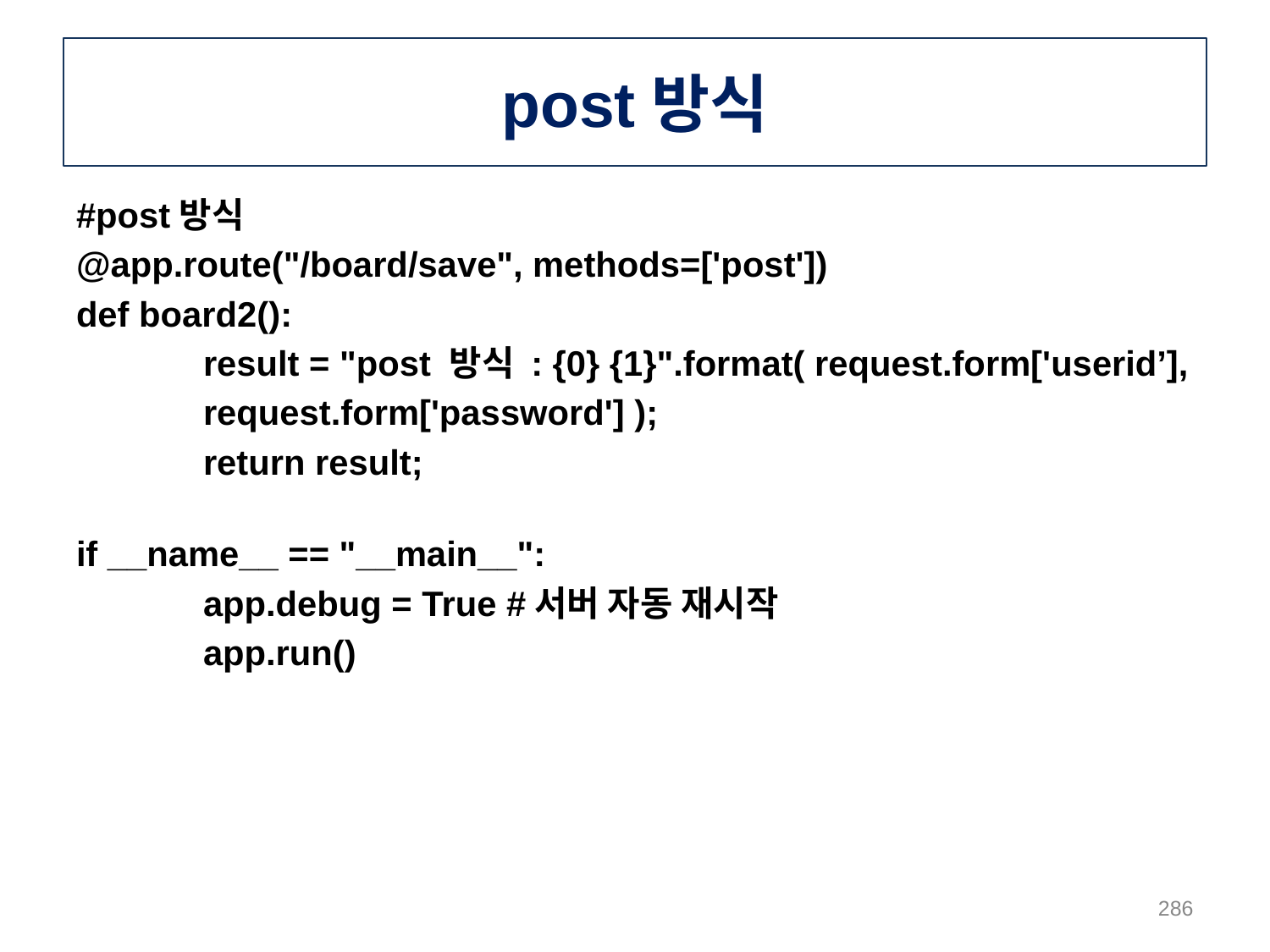

# post방식
#post방식
@app.route("/board/save", methods=['post'])
def board2():
	result = "post 방식 : {0} {1}".format( request.form['userid’],
	request.form['password'] );
	return result;
if __name__ == "__main__":
	app.debug = True #서버 자동 재시작
	app.run()

286